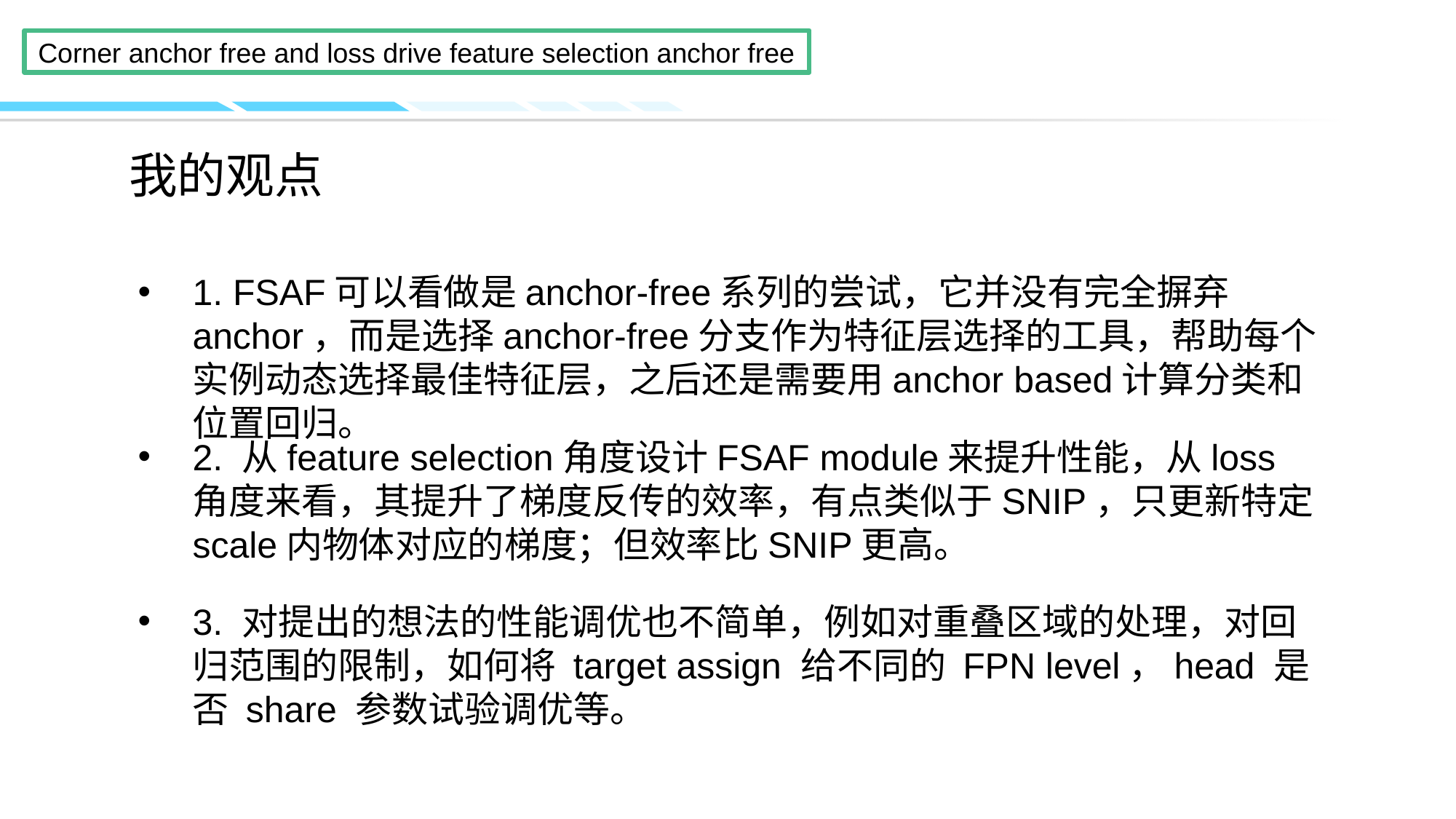

1. FSAF可以看做是anchor-free系列的尝试，它并没有完全摒弃anchor，而是选择anchor-free分支作为特征层选择的工具，帮助每个实例动态选择最佳特征层，之后还是需要用anchor based计算分类和位置回归。
2. 从feature selection角度设计FSAF module来提升性能，从loss角度来看，其提升了梯度反传的效率，有点类似于SNIP，只更新特定scale内物体对应的梯度；但效率比SNIP更高。
3. 对提出的想法的性能调优也不简单，例如对重叠区域的处理，对回归范围的限制，如何将 target assign 给不同的 FPN level，head 是否 share 参数试验调优等。